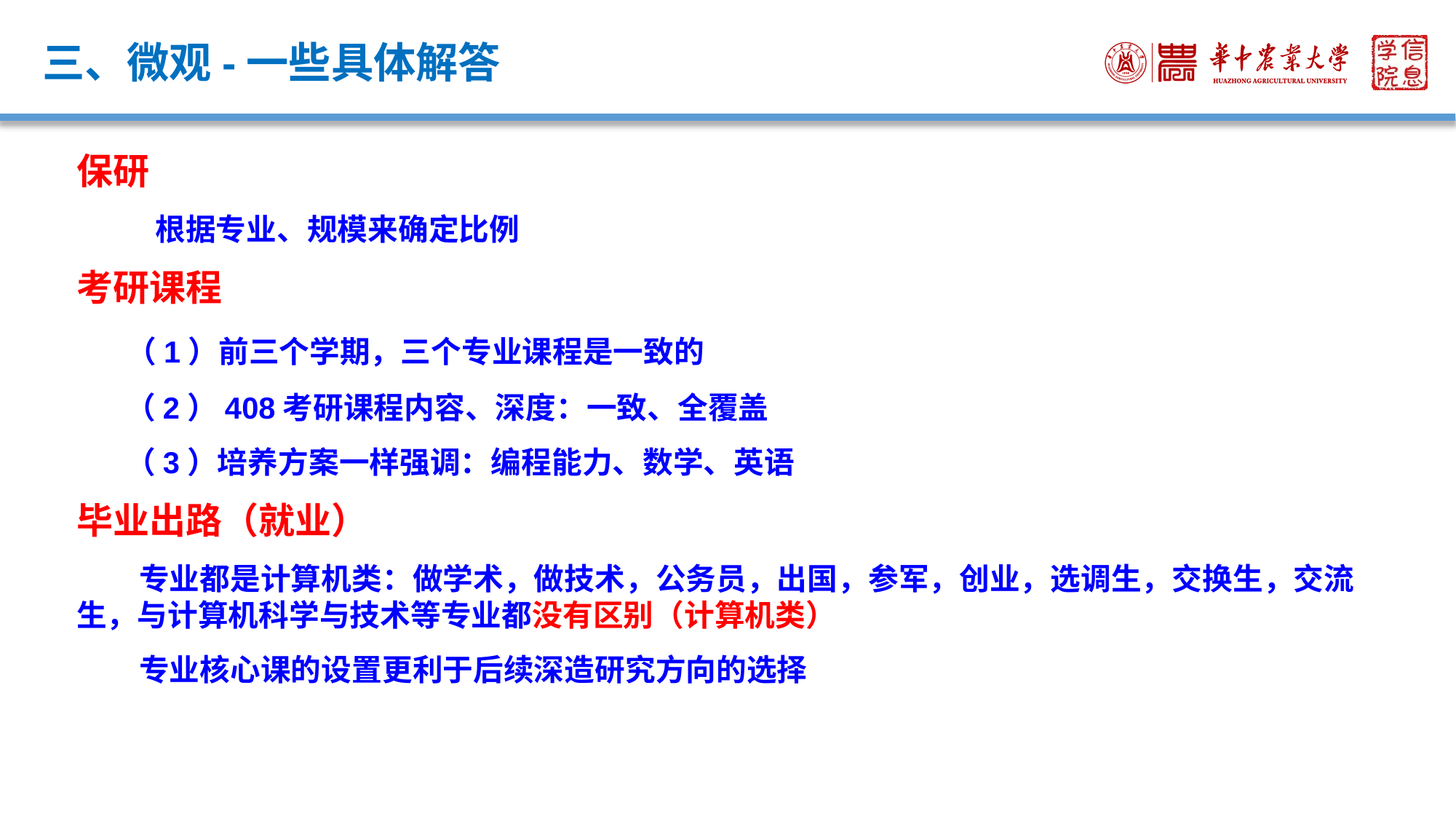

# 三、微观-一些具体解答
保研
        根据专业、规模来确定比例
考研课程
     （1）前三个学期，三个专业课程是一致的
      （2）408考研课程内容、深度：一致、全覆盖
      （3）培养方案一样强调：编程能力、数学、英语
毕业出路（就业）
        专业都是计算机类：做学术，做技术，公务员，出国，参军，创业，选调生，交换生，交流生，与计算机科学与技术等专业都没有区别（计算机类）
        专业核心课的设置更利于后续深造研究方向的选择